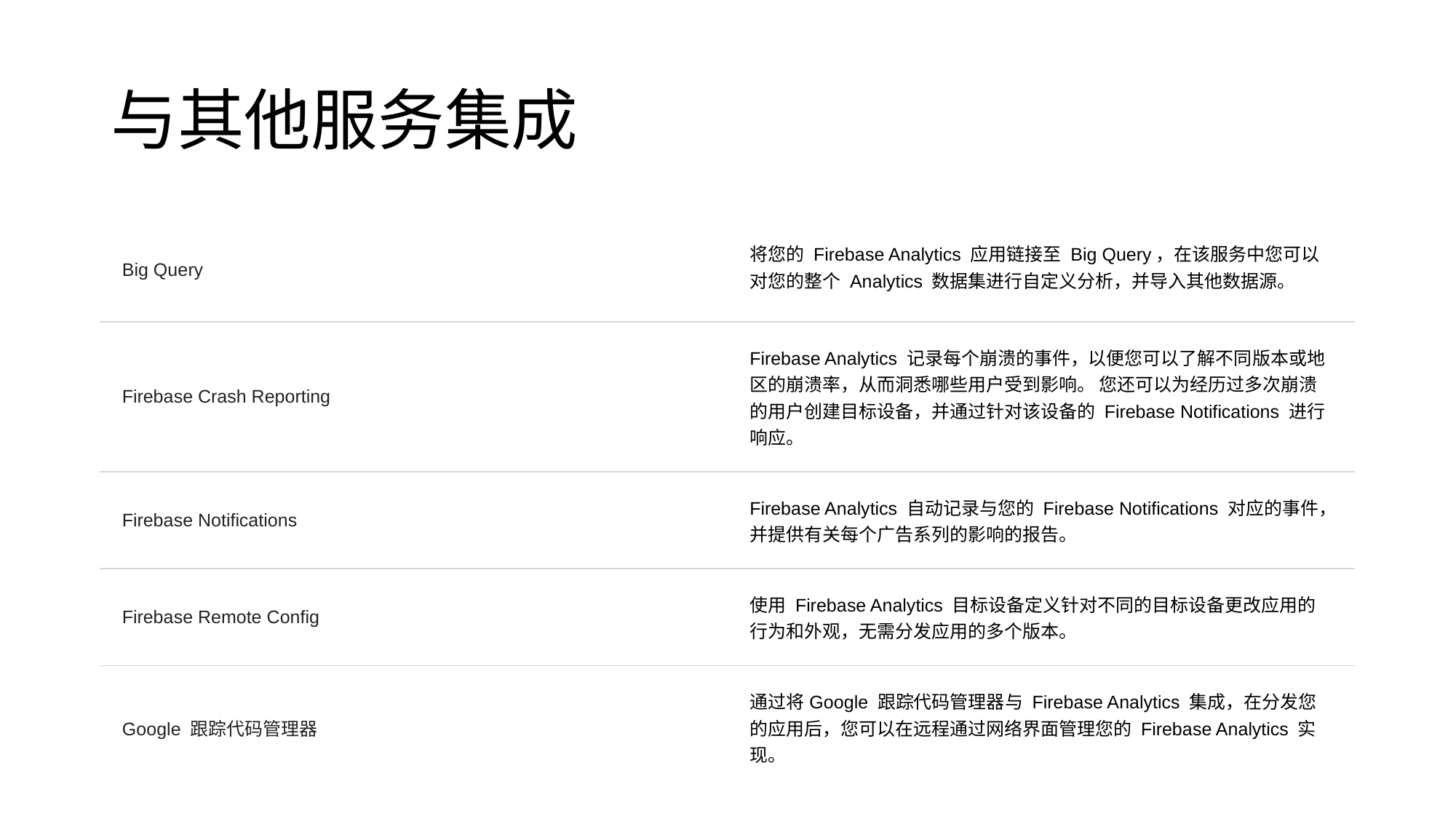

# 与其他服务集成
| Big Query | 将您的 Firebase Analytics 应用链接至 Big Query，在该服务中您可以对您的整个 Analytics 数据集进行自定义分析，并导入其他数据源。 |
| --- | --- |
| Firebase Crash Reporting | Firebase Analytics 记录每个崩溃的事件，以便您可以了解不同版本或地区的崩溃率，从而洞悉哪些用户受到影响。 您还可以为经历过多次崩溃的用户创建目标设备，并通过针对该设备的 Firebase Notifications 进行响应。 |
| Firebase Notifications | Firebase Analytics 自动记录与您的 Firebase Notifications 对应的事件，并提供有关每个广告系列的影响的报告。 |
| Firebase Remote Config | 使用 Firebase Analytics 目标设备定义针对不同的目标设备更改应用的行为和外观，无需分发应用的多个版本。 |
| Google 跟踪代码管理器 | 通过将Google 跟踪代码管理器与 Firebase Analytics 集成，在分发您的应用后，您可以在远程通过网络界面管理您的 Firebase Analytics 实现。 |